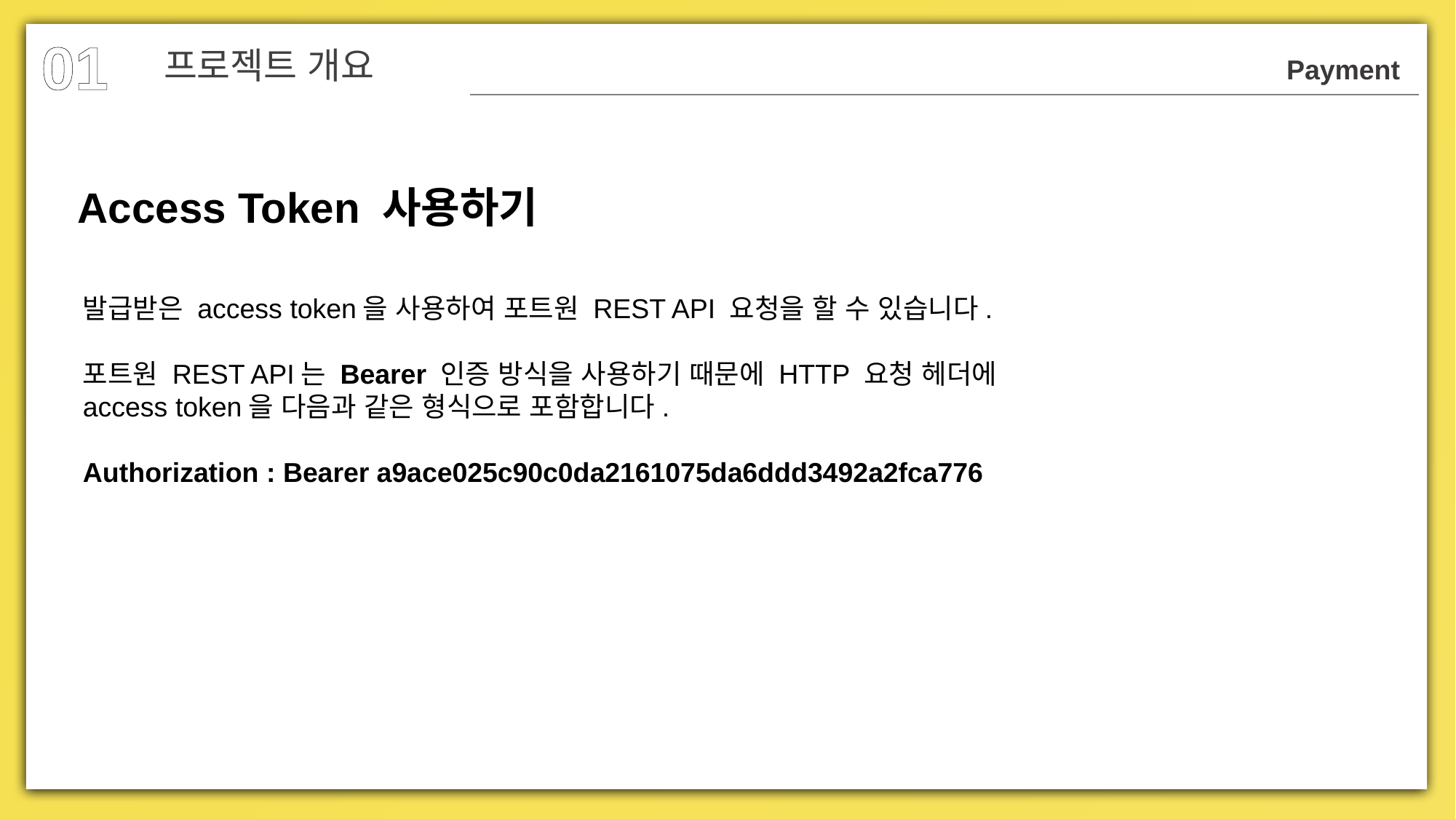

01

프로젝트 개요
Payment
Access Token 사용하기
발급받은 access token을 사용하여 포트원 REST API 요청을 할 수 있습니다.

포트원 REST API는 Bearer 인증 방식을 사용하기 때문에 HTTP 요청 헤더에
access token을 다음과 같은 형식으로 포함합니다.

Authorization : Bearer a9ace025c90c0da2161075da6ddd3492a2fca776